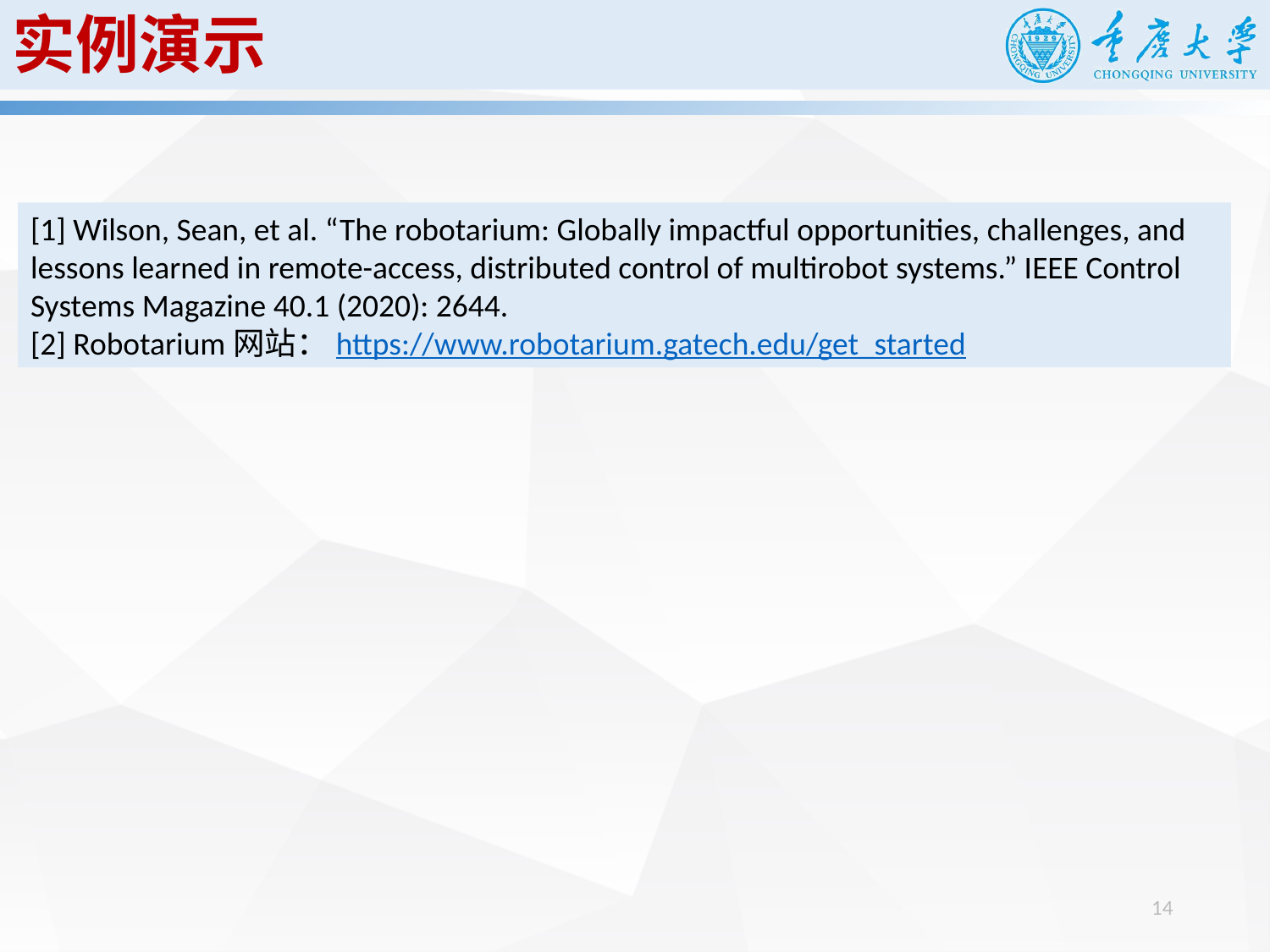

实例演示

[1] Wilson, Sean, et al. “The robotarium: Globally impactful opportunities, challenges, and lessons learned in remote-access, distributed control of multirobot systems.” IEEE Control Systems Magazine 40.1 (2020): 2644.
[2] Robotarium网站：https://www.robotarium.gatech.edu/get_started
14